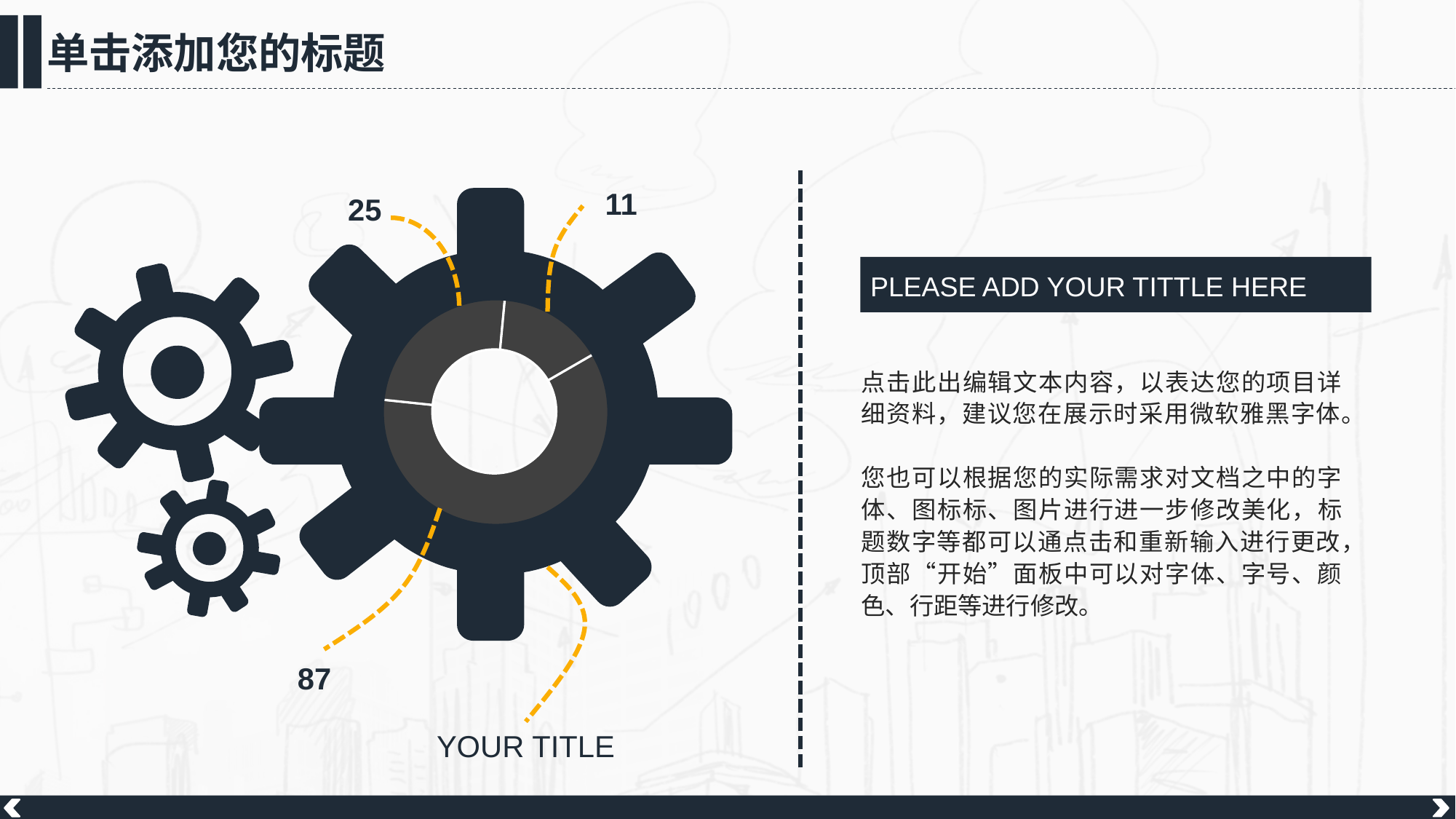

11
25

PLEASE ADD YOUR TITTLE HERE

### Chart

| Category | 销售额 |
|---|---|
| 第一季度 | 87.0 |
| 第二季度 | 36.0 |
| 第三季度 | 22.0 |
点击此出编辑文本内容，以表达您的项目详细资料，建议您在展示时采用微软雅黑字体。

您也可以根据您的实际需求对文档之中的字体、图标标、图片进行进一步修改美化，标题数字等都可以通点击和重新输入进行更改，顶部“开始”面板中可以对字体、字号、颜色、行距等进行修改。

87
YOUR TITLE